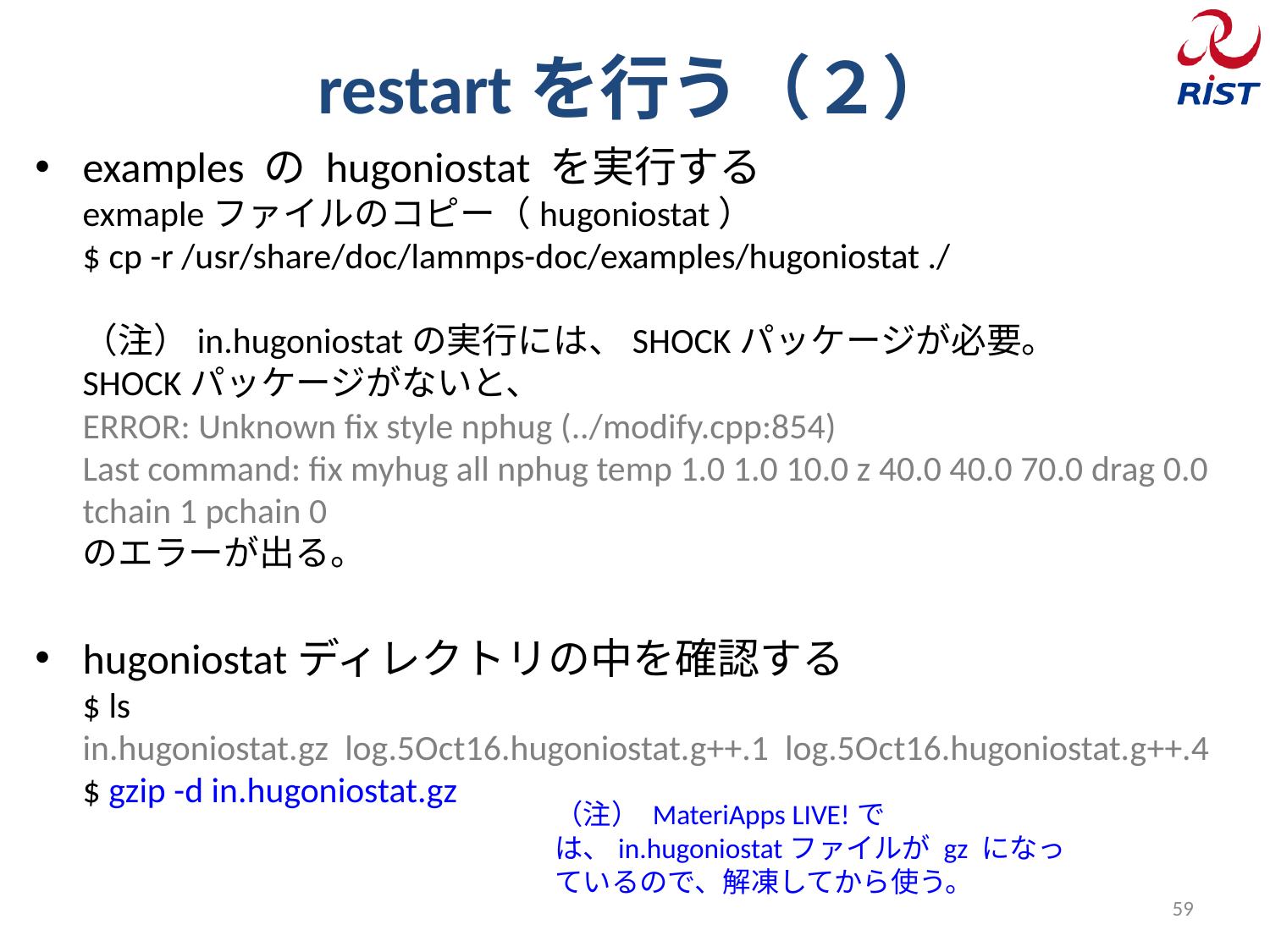

# restartを行う（２）
examples の hugoniostat を実行する
exmapleファイルのコピー（hugoniostat）
$ cp -r /usr/share/doc/lammps-doc/examples/hugoniostat ./
（注）in.hugoniostatの実行には、SHOCKパッケージが必要。
SHOCKパッケージがないと、
ERROR: Unknown fix style nphug (../modify.cpp:854)
Last command: fix myhug all nphug temp 1.0 1.0 10.0 z 40.0 40.0 70.0 drag 0.0 tchain 1 pchain 0
のエラーが出る。
hugoniostatディレクトリの中を確認する
$ ls
﻿in.hugoniostat.gz  log.5Oct16.hugoniostat.g++.1  log.5Oct16.hugoniostat.g++.4
$ gzip -d in.hugoniostat.gz
（注） MateriApps LIVE!では、in.hugoniostatファイルが gz になっているので、解凍してから使う。
59